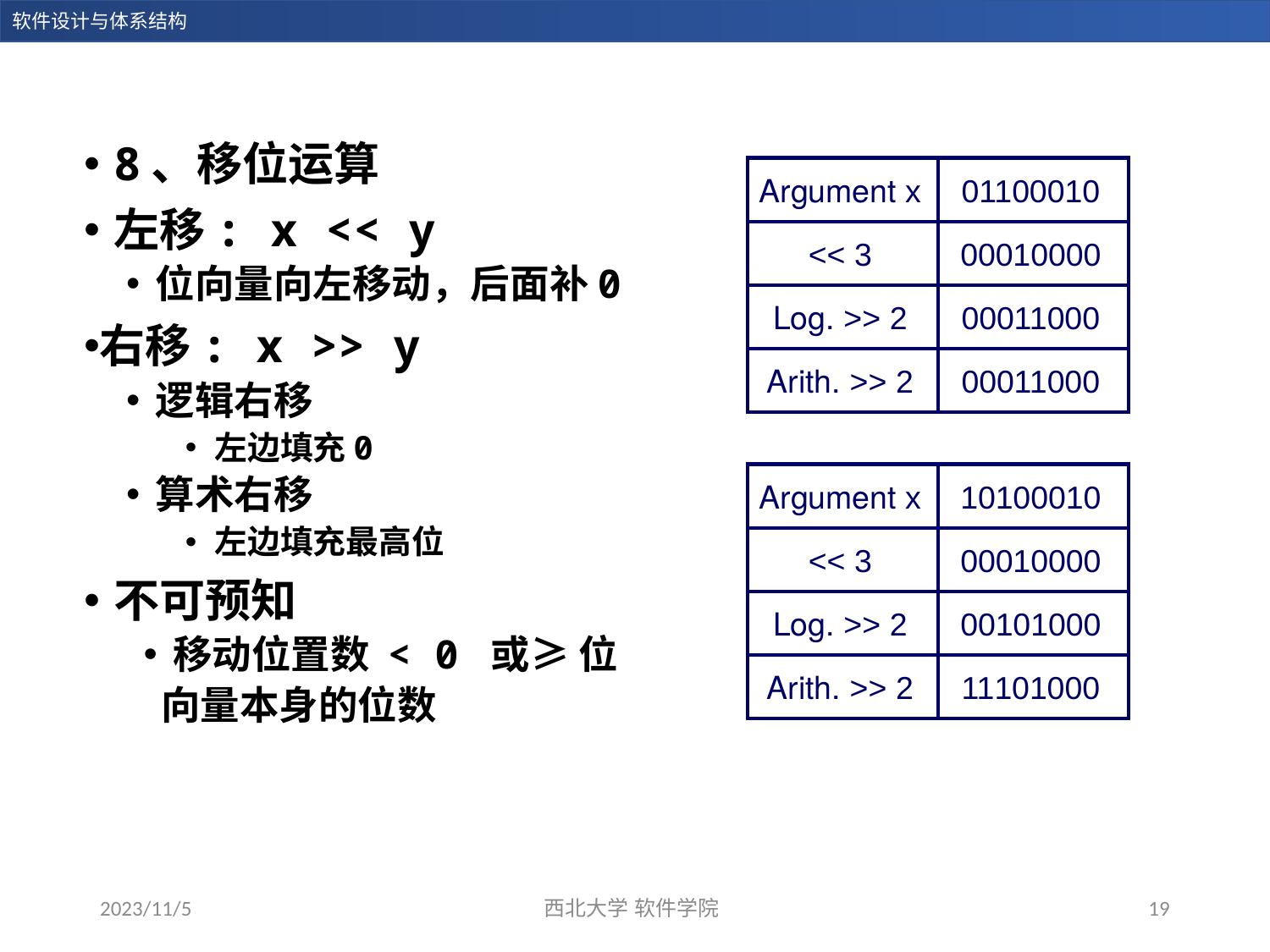

8、移位运算
左移: x << y
位向量向左移动，后面补0
右移: x >> y
逻辑右移
左边填充0
算术右移
左边填充最高位
不可预知
移动位置数 < 0 或≥ 位
 向量本身的位数

Argument x

01100010

<< 3

00010000

00010000

Log. >> 2

00011000

00011000

Arith. >> 2

00011000

00011000

Argument x

10100010

<< 3

00010000

00010000

Log. >> 2

00101000

00101000

Arith. >> 2

11101000

11101000

Argument x

01100010

<< 3

00010000

00010000

00010000

Log. >> 2

00011000

00011000

00011000

Arith. >> 2

00011000

00011000

00011000

Argument x

10100010

<< 3

00010000

00010000

00010000

Log. >> 2

00101000

00101000

00101000

Arith. >> 2

11101000

11101000

11101000
2023/11/5
西北大学 软件学院
19